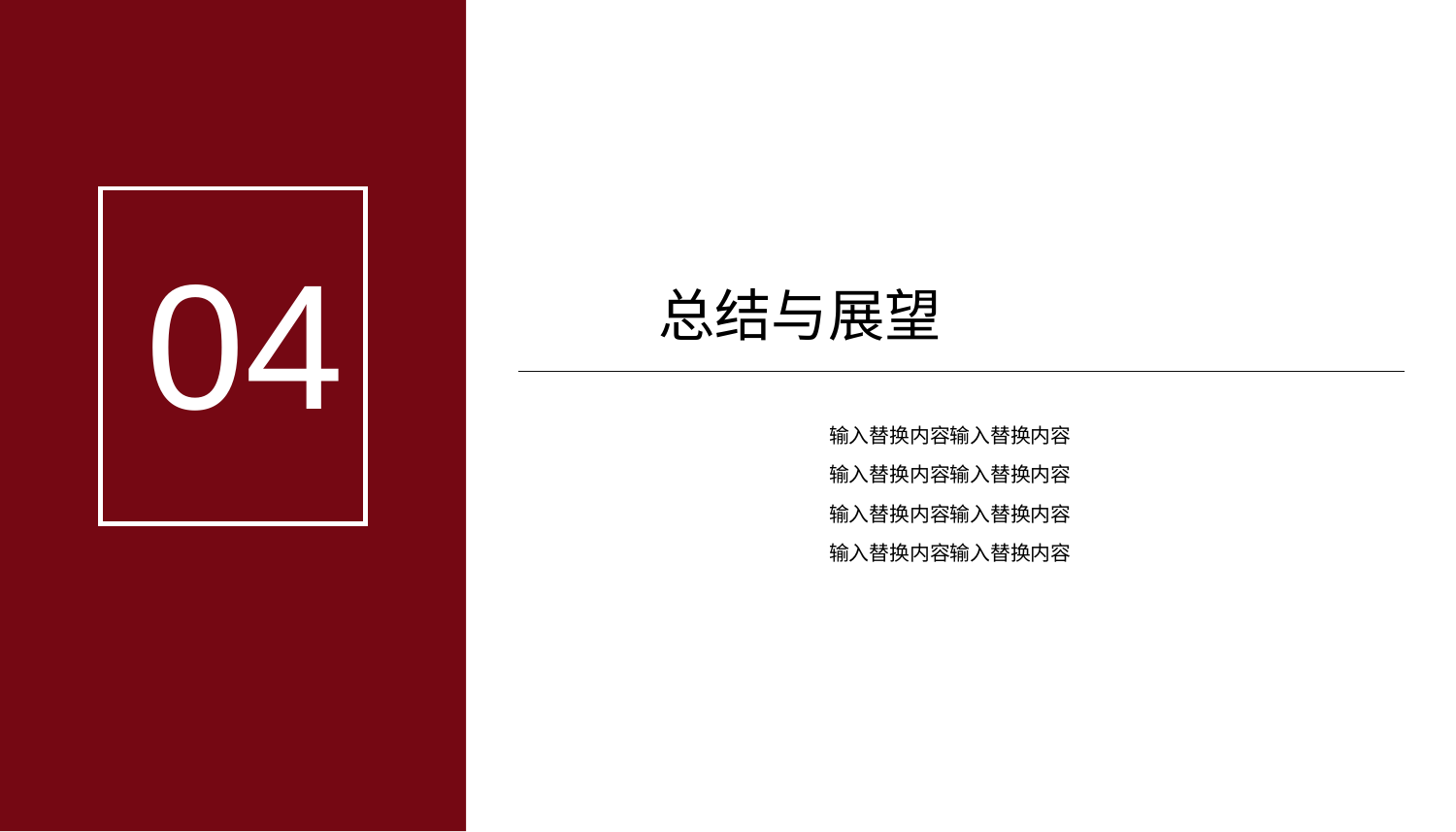

04
总结与展望
输入替换内容输入替换内容
输入替换内容输入替换内容
输入替换内容输入替换内容
输入替换内容输入替换内容